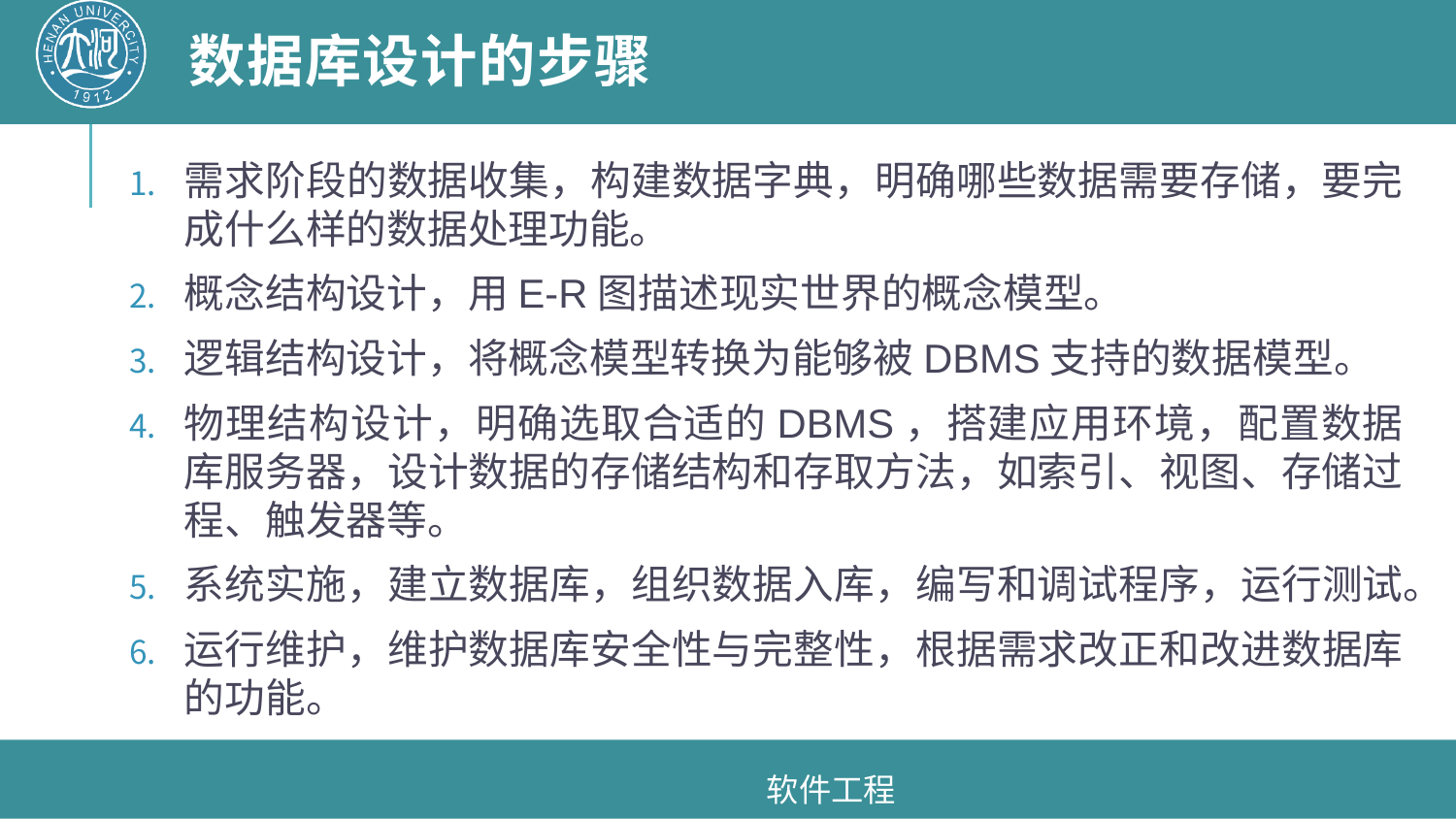

# 数据库设计的步骤
需求阶段的数据收集，构建数据字典，明确哪些数据需要存储，要完成什么样的数据处理功能。
概念结构设计，用E-R图描述现实世界的概念模型。
逻辑结构设计，将概念模型转换为能够被DBMS支持的数据模型。
物理结构设计，明确选取合适的DBMS，搭建应用环境，配置数据库服务器，设计数据的存储结构和存取方法，如索引、视图、存储过程、触发器等。
系统实施，建立数据库，组织数据入库，编写和调试程序，运行测试。
运行维护，维护数据库安全性与完整性，根据需求改正和改进数据库的功能。

软件工程
15